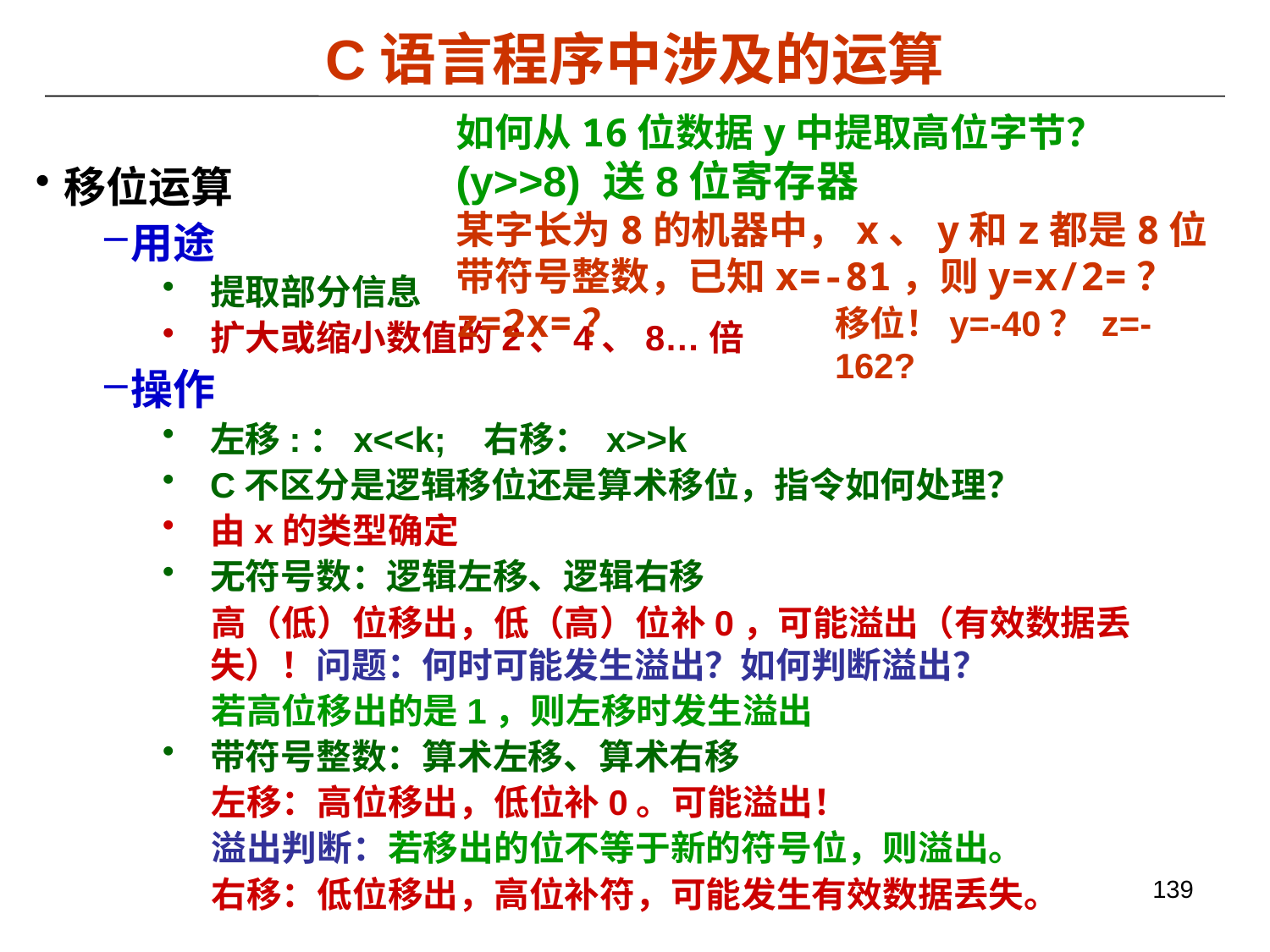

C语言程序中涉及的运算
如何从16位数据y中提取高位字节？
(y>>8) 送8位寄存器
某字长为8的机器中，x、y和z都是8位带符号整数，已知x=-81，则y=x/2=？z=2x=？
移位运算
用途
提取部分信息
扩大或缩小数值的2、4、8…倍
操作
左移:：x<<k;   右移： x>>k
C不区分是逻辑移位还是算术移位，指令如何处理？
由x的类型确定
无符号数：逻辑左移、逻辑右移
     高（低）位移出，低（高）位补0，可能溢出（有效数据丢失）！问题：何时可能发生溢出？如何判断溢出？
     若高位移出的是1，则左移时发生溢出
带符号整数：算术左移、算术右移
     左移：高位移出，低位补0。可能溢出！
     溢出判断：若移出的位不等于新的符号位，则溢出。
     右移：低位移出，高位补符，可能发生有效数据丢失。
移位！y=-40？ z=-162?
139